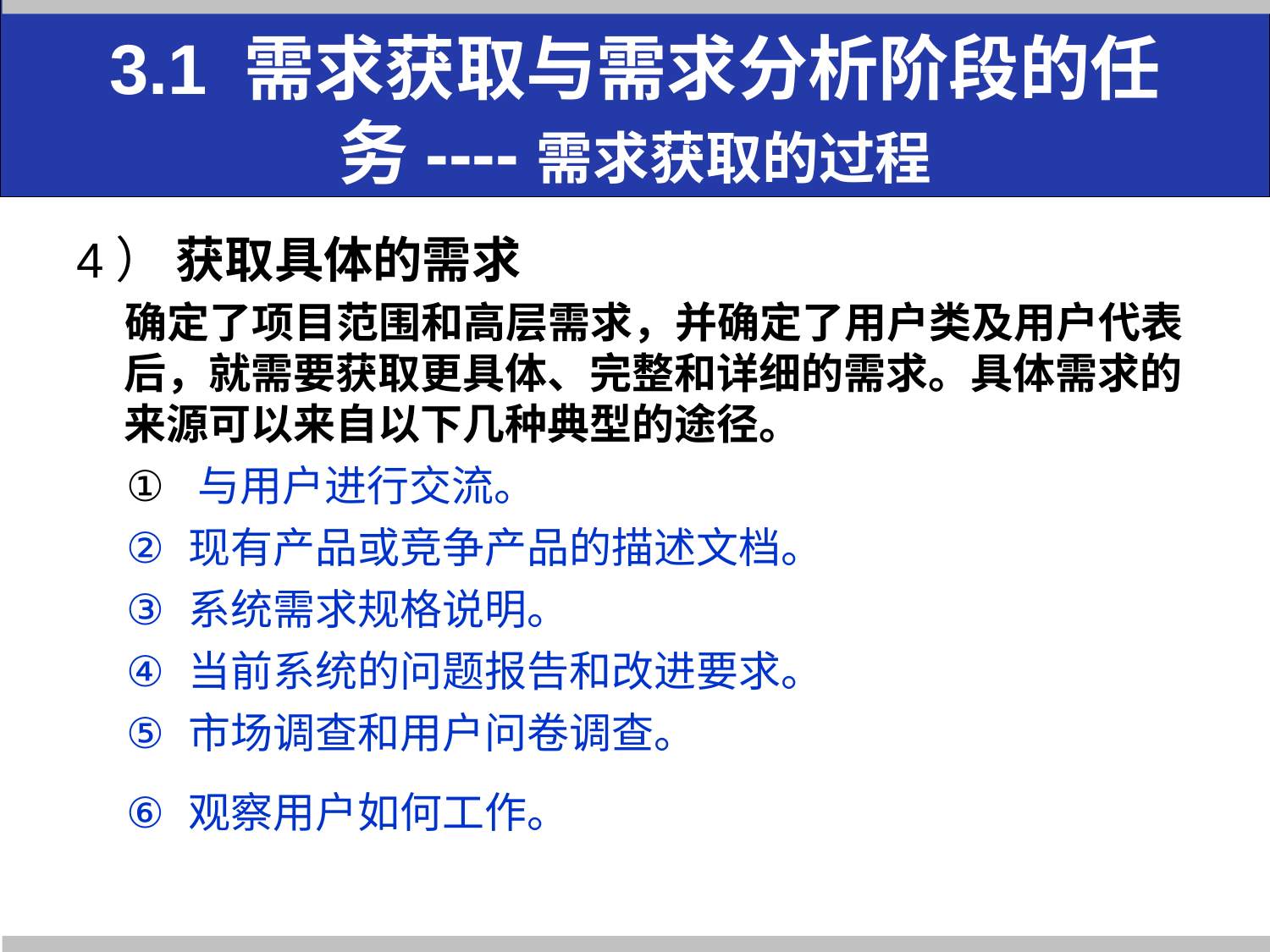

# 3.1 需求获取与需求分析阶段的任务----需求获取的过程
4） 获取具体的需求
    确定了项目范围和高层需求，并确定了用户类及用户代表后，就需要获取更具体、完整和详细的需求。具体需求的来源可以来自以下几种典型的途径。
  与用户进行交流。
 现有产品或竞争产品的描述文档。
 系统需求规格说明。
 当前系统的问题报告和改进要求。
 市场调查和用户问卷调查。
 观察用户如何工作。
239